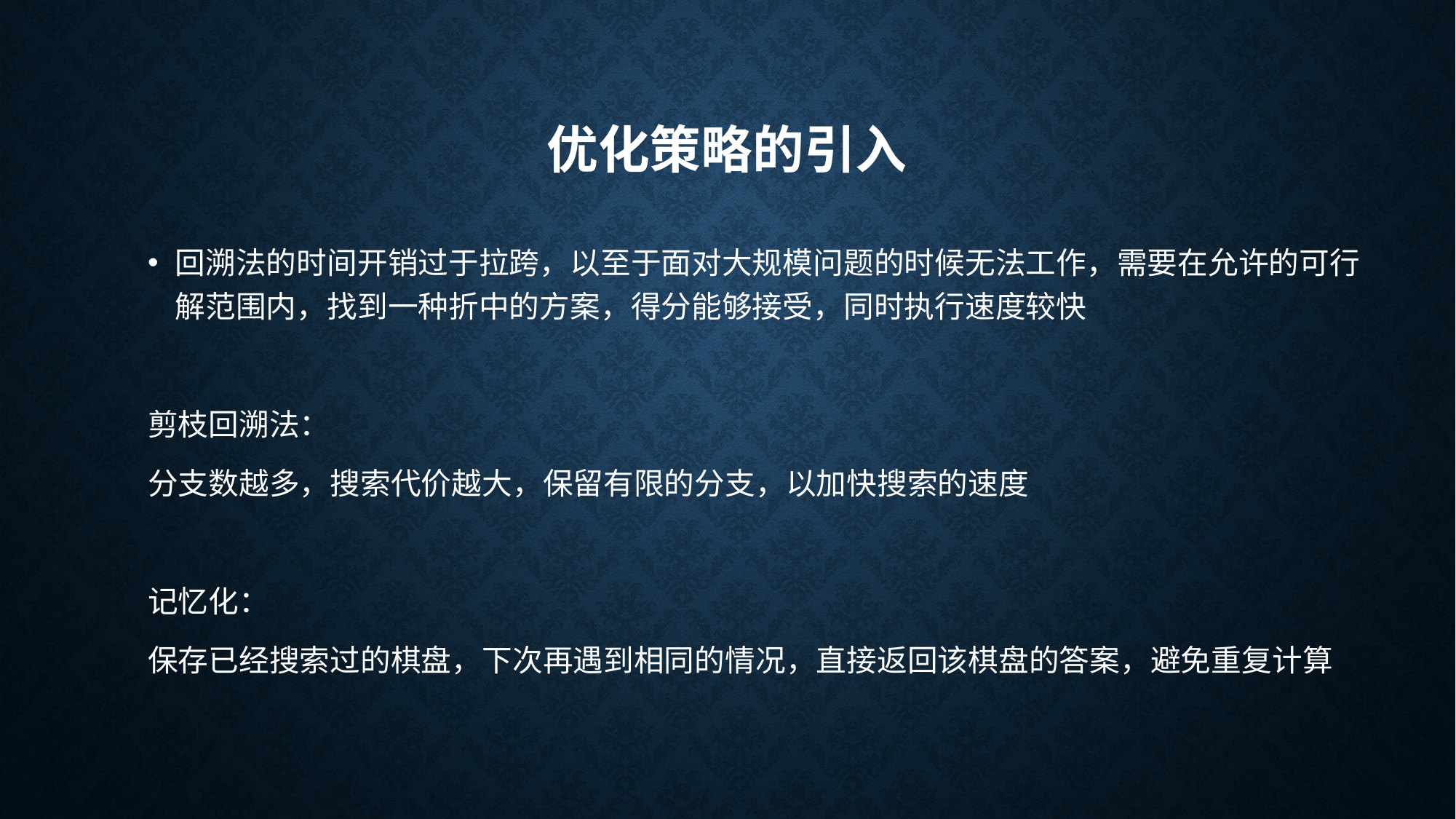

# 优化策略的引入
回溯法的时间开销过于拉跨，以至于面对大规模问题的时候无法工作，需要在允许的可行解范围内，找到一种折中的方案，得分能够接受，同时执行速度较快

剪枝回溯法：
分支数越多，搜索代价越大，保留有限的分支，以加快搜索的速度

记忆化：
保存已经搜索过的棋盘，下次再遇到相同的情况，直接返回该棋盘的答案，避免重复计算